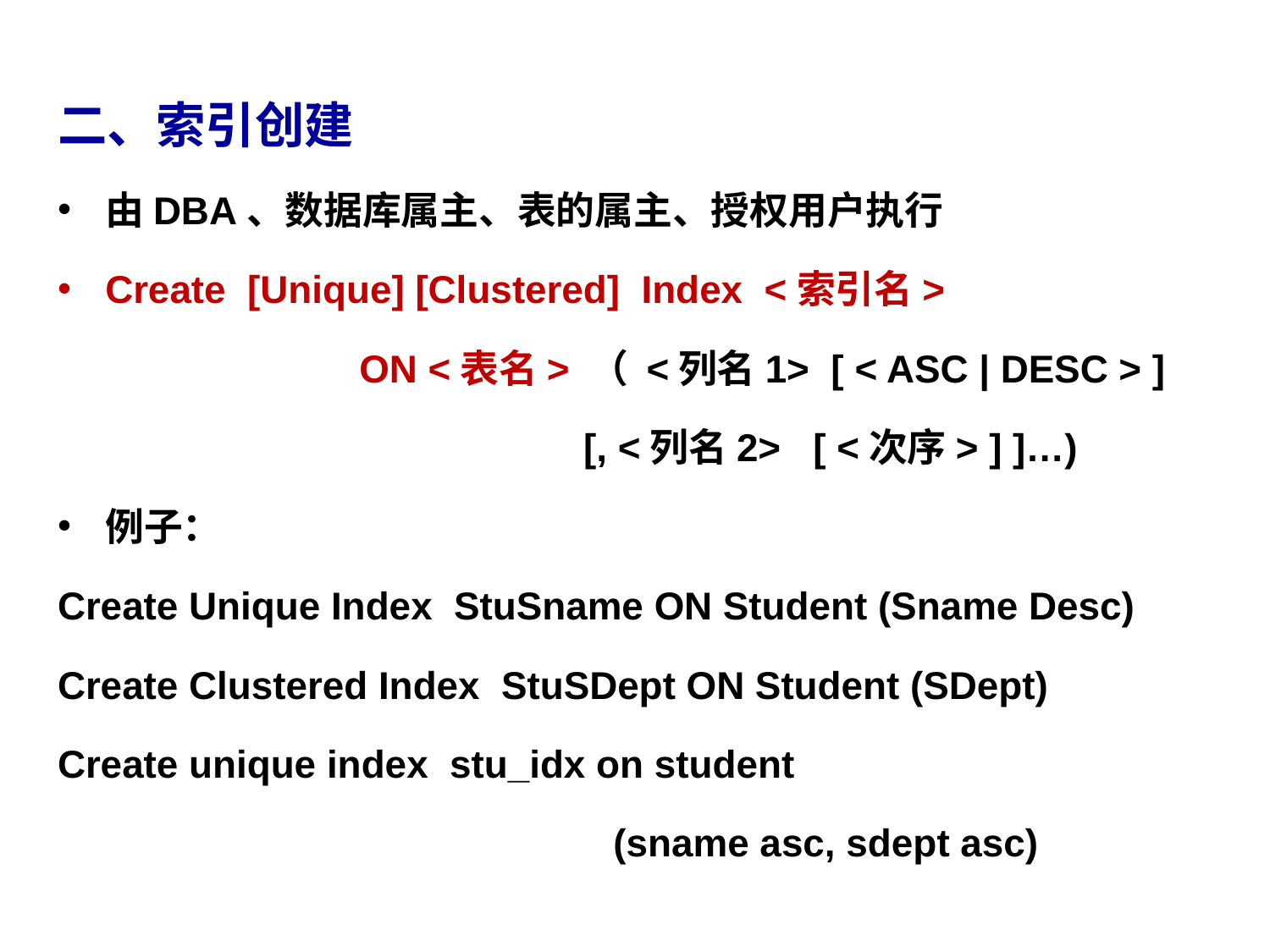

二、索引创建
由DBA、数据库属主、表的属主、授权用户执行
Create  [Unique] [Clustered]  Index  <索引名>
			ON <表名> （ <列名1>  [ < ASC | DESC > ]
		           		         [, <列名2>   [ <次序> ] ]…)
例子：
Create Unique Index  StuSname ON Student (Sname Desc)
Create Clustered Index  StuSDept ON Student (SDept)
Create unique index  stu_idx on student
 					(sname asc, sdept asc)